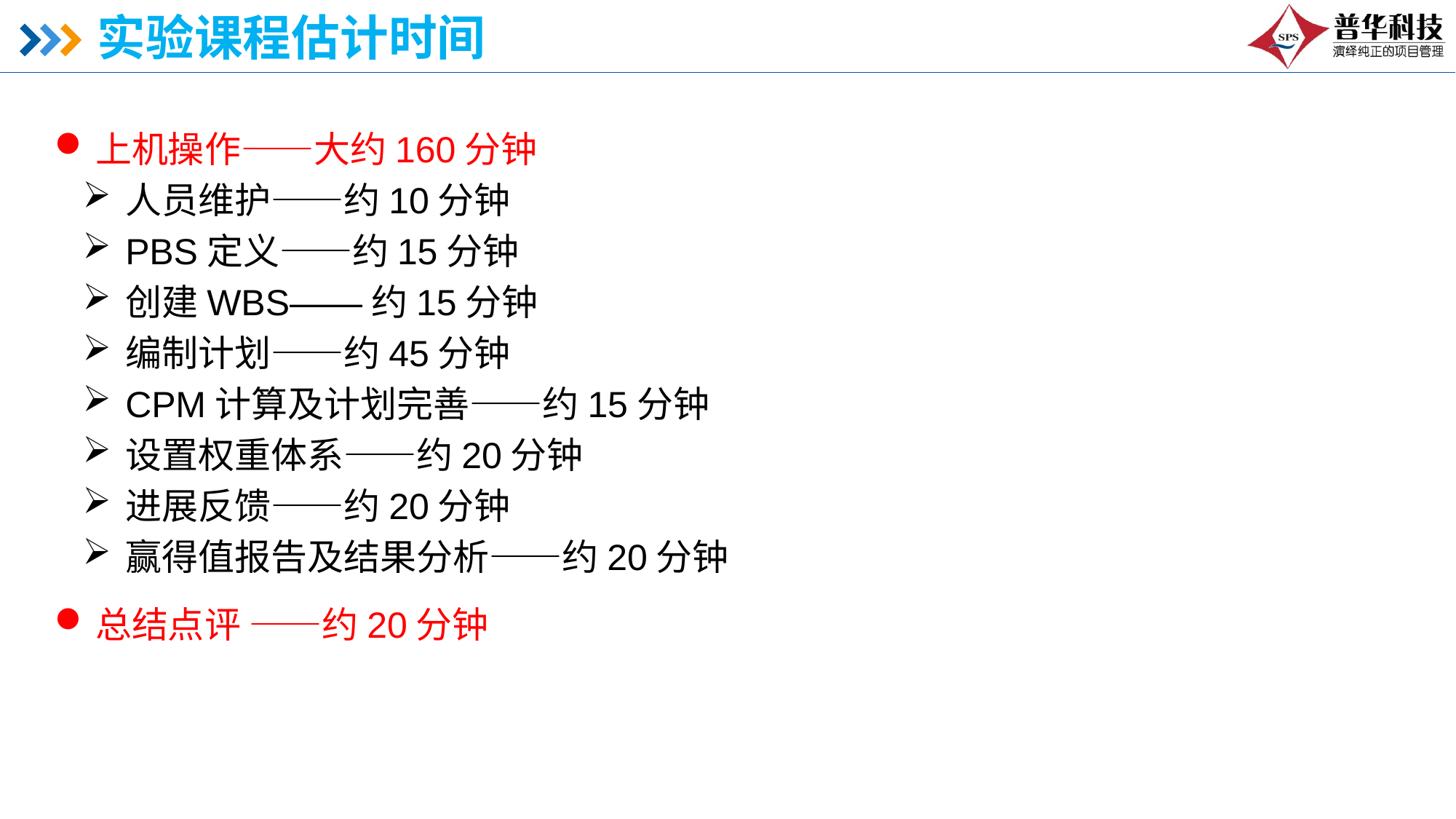

# 实验课程估计时间

上机操作——大约160分钟
人员维护——约10分钟
PBS定义——约15分钟
创建WBS——约15分钟
编制计划——约45分钟
CPM计算及计划完善——约15分钟
设置权重体系——约20分钟
进展反馈——约20分钟
赢得值报告及结果分析——约20分钟

总结点评 ——约20分钟